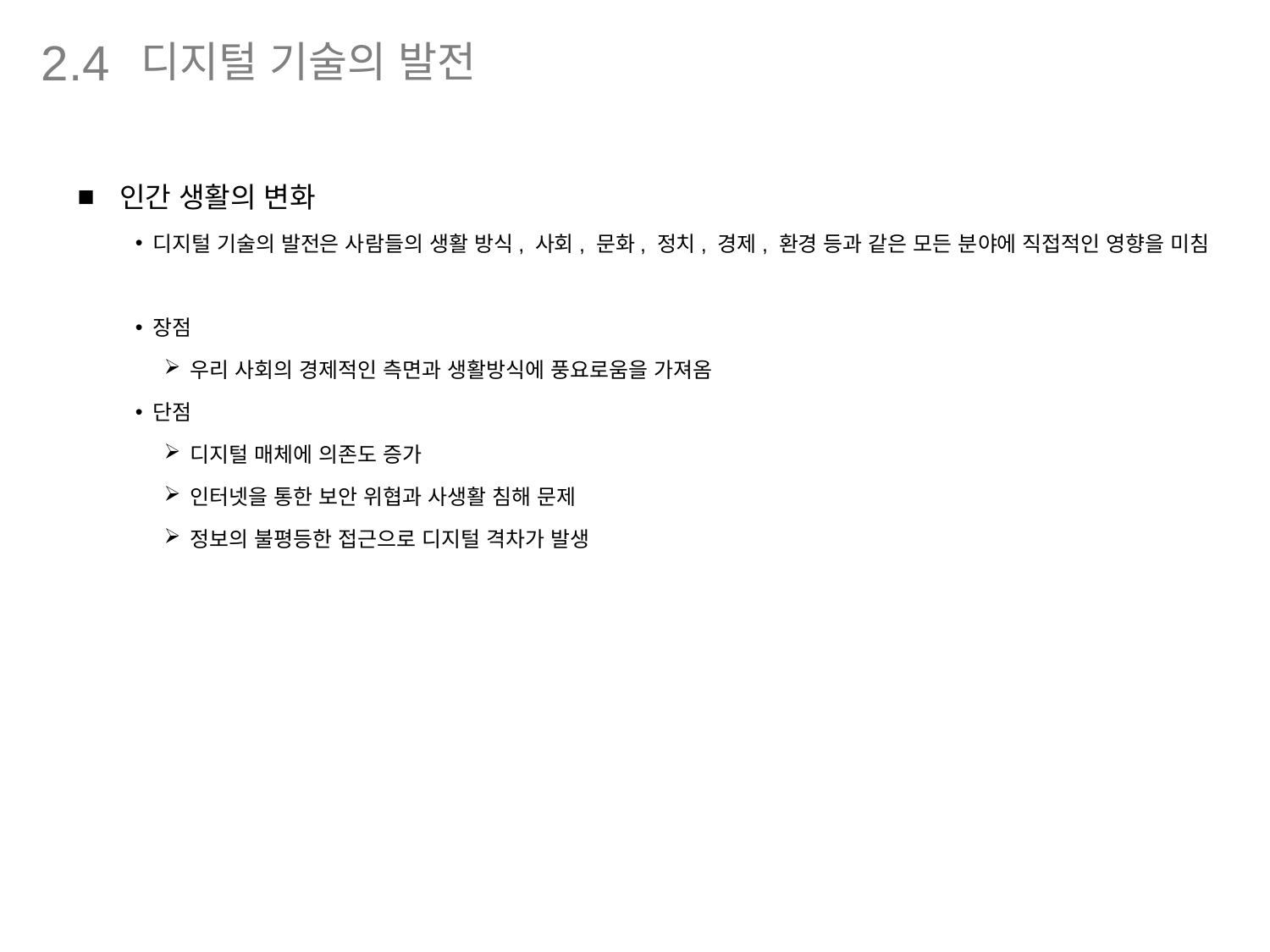

디지털 기술의 발전
2.4

인간 생활의 변화
디지털 기술의 발전은 사람들의 생활 방식, 사회, 문화, 정치, 경제, 환경 등과 같은 모든 분야에 직접적인 영향을 미침

장점
우리 사회의 경제적인 측면과 생활방식에 풍요로움을 가져옴
단점
디지털 매체에 의존도 증가
인터넷을 통한 보안 위협과 사생활 침해 문제
정보의 불평등한 접근으로 디지털 격차가 발생